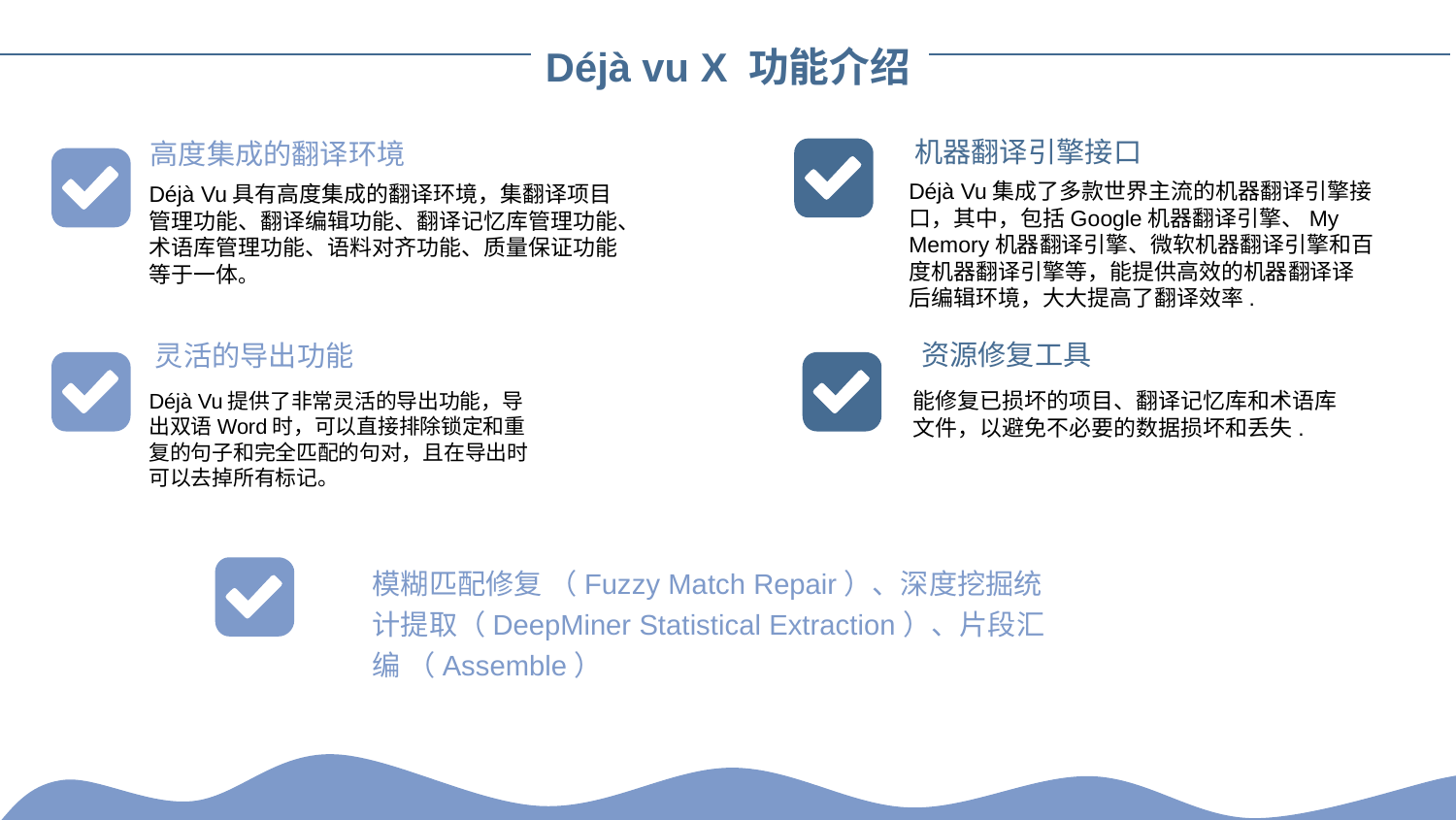

Déjà vu X 功能介绍
机器翻译引擎接口
高度集成的翻译环境

Déjà Vu具有高度集成的翻译环境，集翻译项目管理功能、翻译编辑功能、翻译记忆库管理功能、术语库管理功能、语料对齐功能、质量保证功能等于一体。

Déjà Vu集成了多款世界主流的机器翻译引擎接口，其中，包括Google机器翻译引擎、My Memory机器翻译引擎、微软机器翻译引擎和百度机器翻译引擎等，能提供高效的机器翻译译后编辑环境，大大提高了翻译效率.
资源修复工具
灵活的导出功能

能修复已损坏的项目、翻译记忆库和术语库文件，以避免不必要的数据损坏和丢失.
Déjà Vu提供了非常灵活的导出功能，导出双语Word时，可以直接排除锁定和重复的句子和完全匹配的句对，且在导出时可以去掉所有标记。

模糊匹配修复 （Fuzzy Match Repair）、深度挖掘统计提取（DeepMiner Statistical Extraction）、片段汇编 （Assemble）